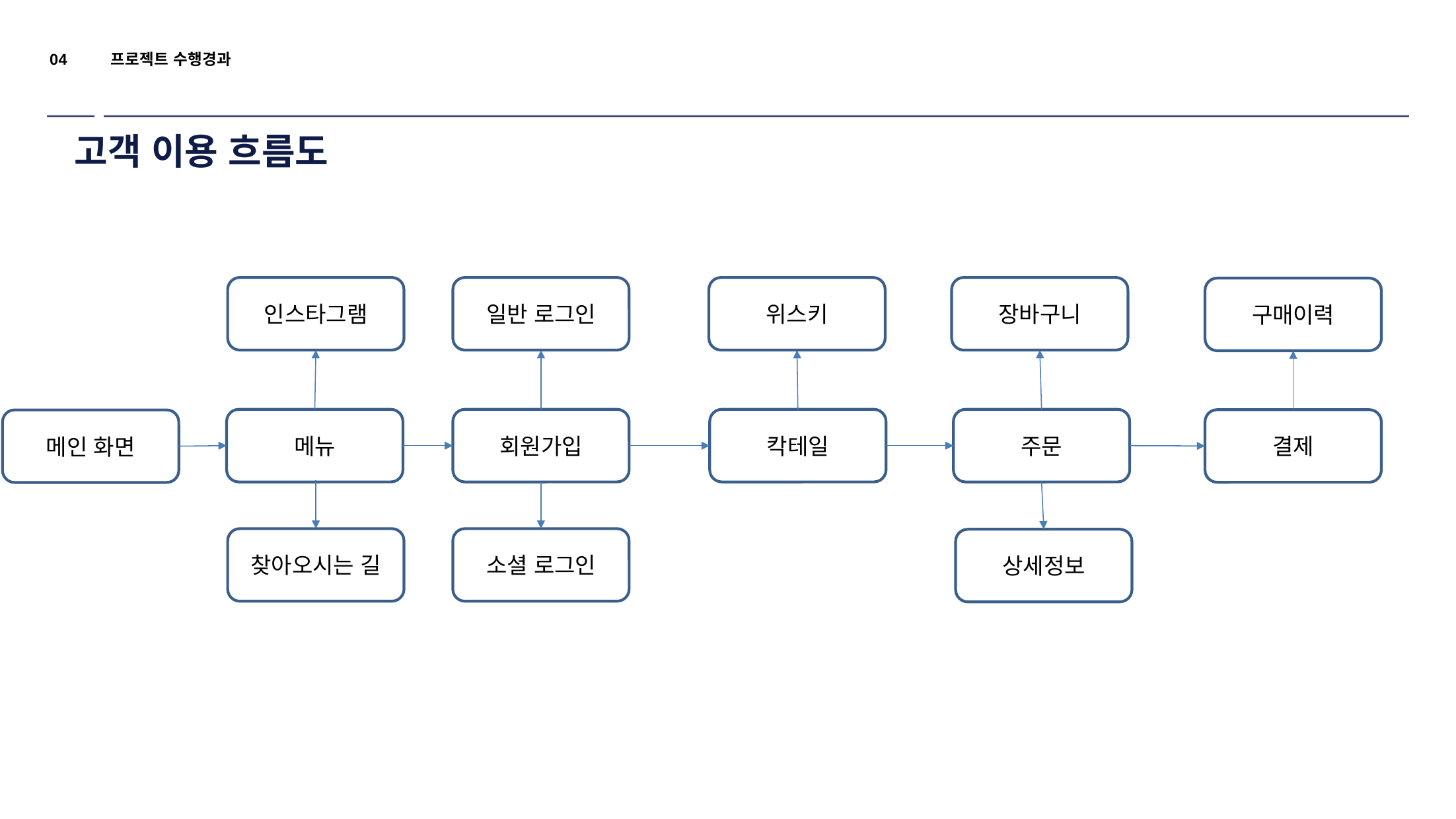

04
프로젝트 수행경과
# 고객 이용 흐름도
인스타그램
일반 로그인
위스키
장바구니
구매이력
메뉴
회원가입
칵테일
주문
결제
메인 화면
찾아오시는 길
소셜 로그인
상세정보